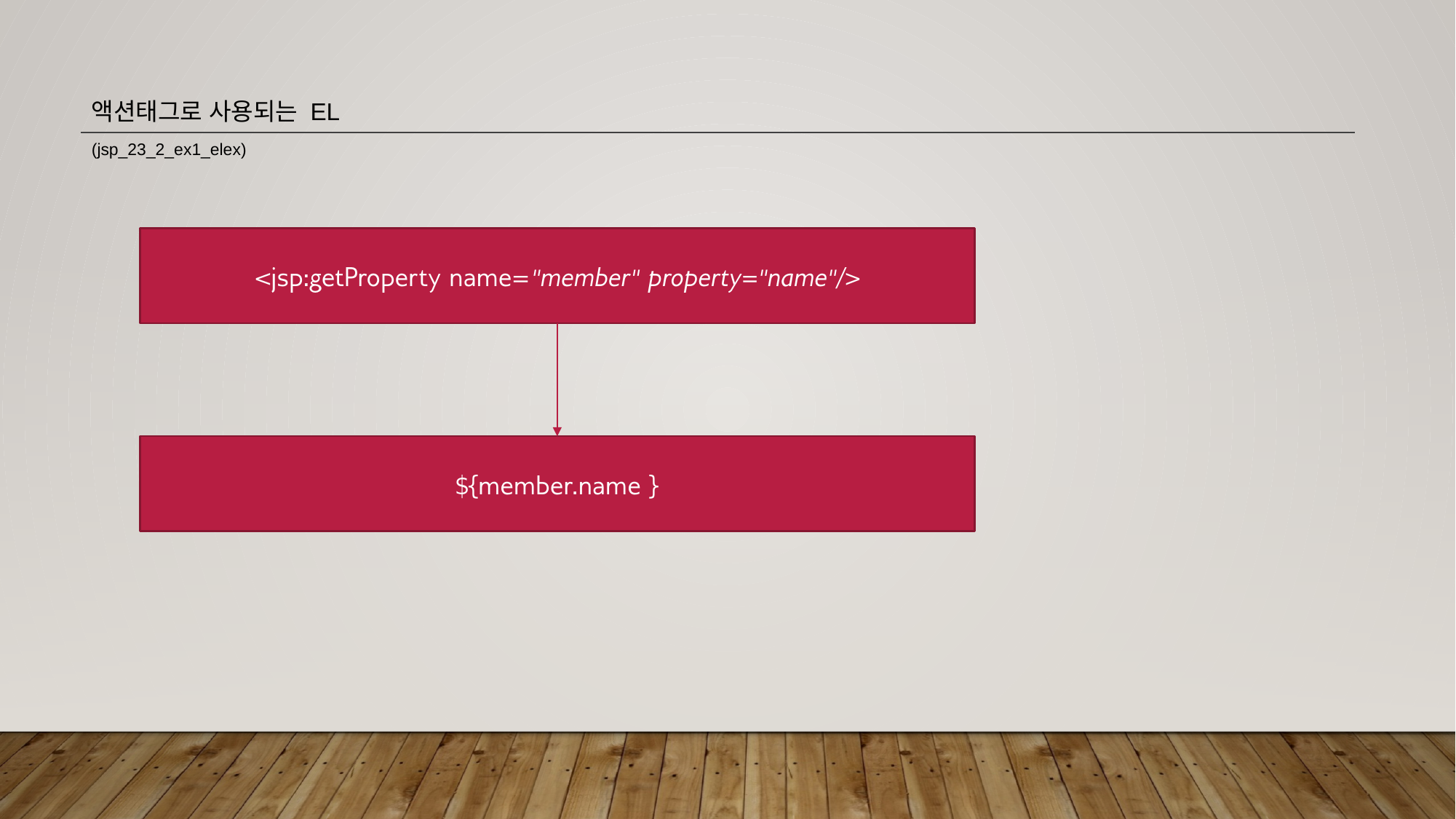

액션태그로 사용되는 EL
(jsp_23_2_ex1_elex)
<jsp:getProperty name="member" property="name"/>
${member.name }